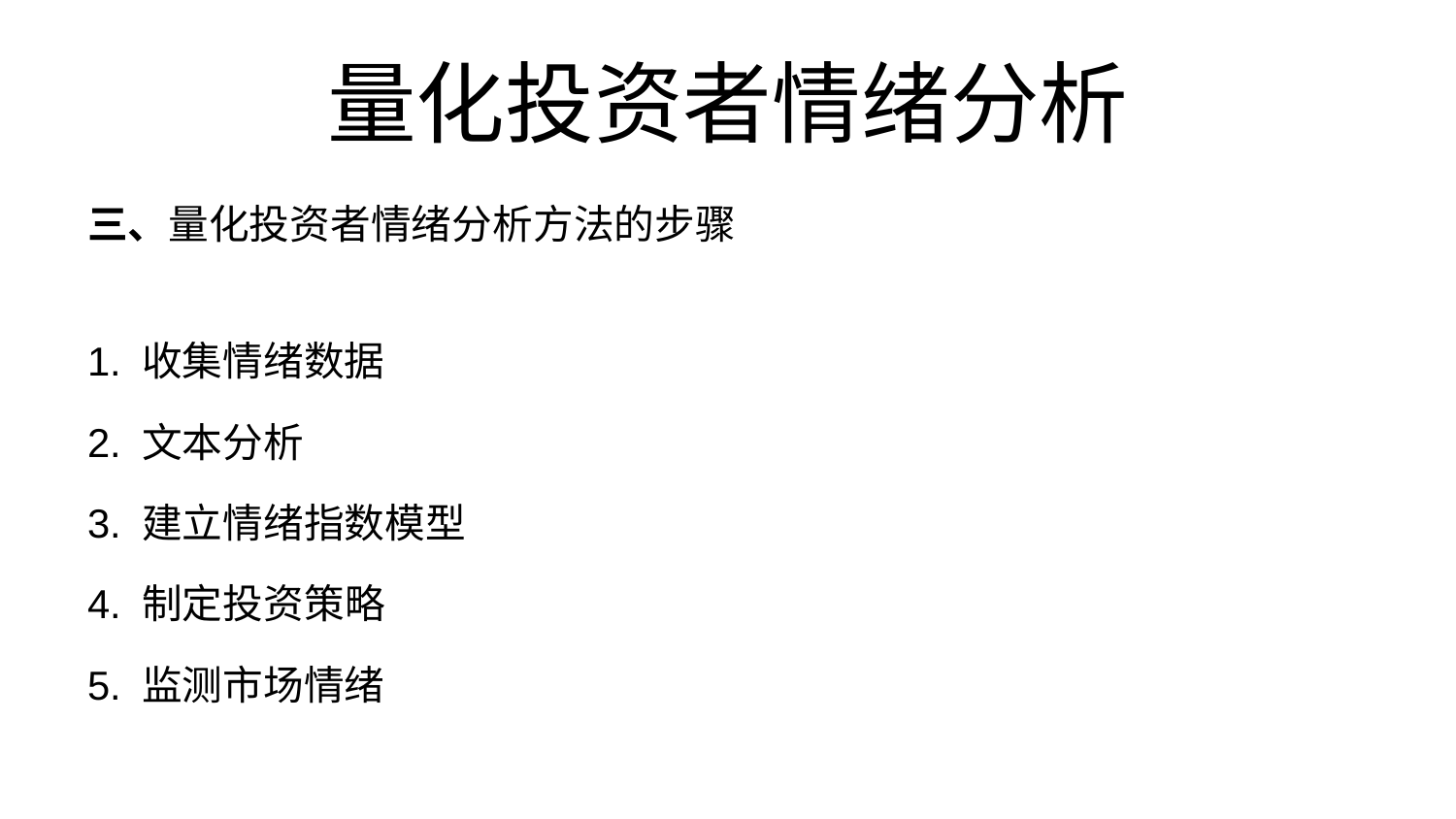

# 量化投资者情绪分析
三、量化投资者情绪分析方法的步骤

1. 收集情绪数据
2. 文本分析
3. 建立情绪指数模型
4. 制定投资策略
5. 监测市场情绪